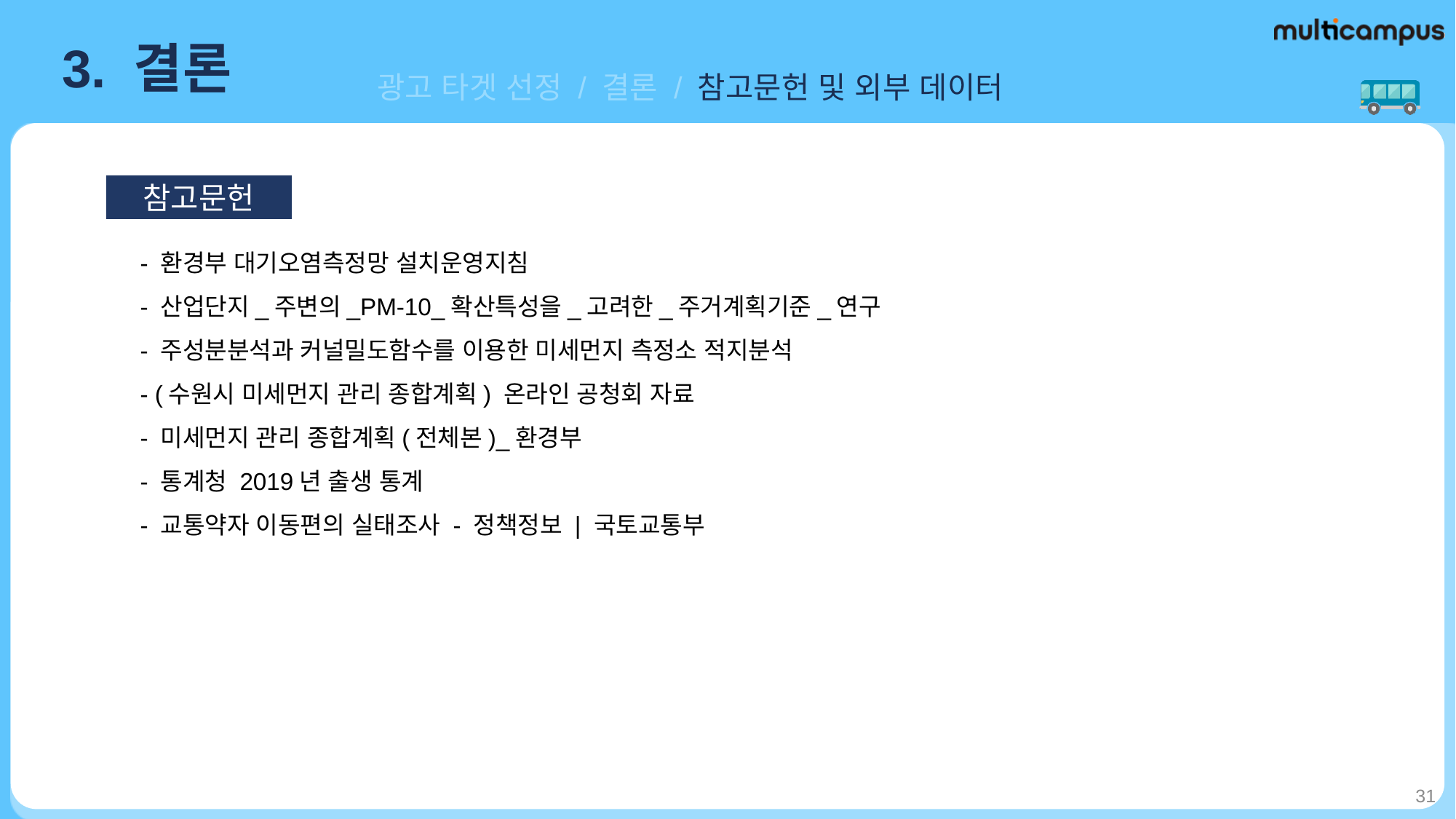

# 3. 결론
광고 타겟 선정 / 결론 / 참고문헌 및 외부 데이터
참고문헌

- 환경부 대기오염측정망 설치운영지침
- 산업단지_주변의_PM-10_확산특성을_고려한_주거계획기준_연구
- 주성분분석과 커널밀도함수를 이용한 미세먼지 측정소 적지분석
- (수원시 미세먼지 관리 종합계획) 온라인 공청회 자료
- 미세먼지 관리 종합계획(전체본)_환경부
- 통계청 2019년 출생 통계
- 교통약자 이동편의 실태조사 - 정책정보 | 국토교통부

31